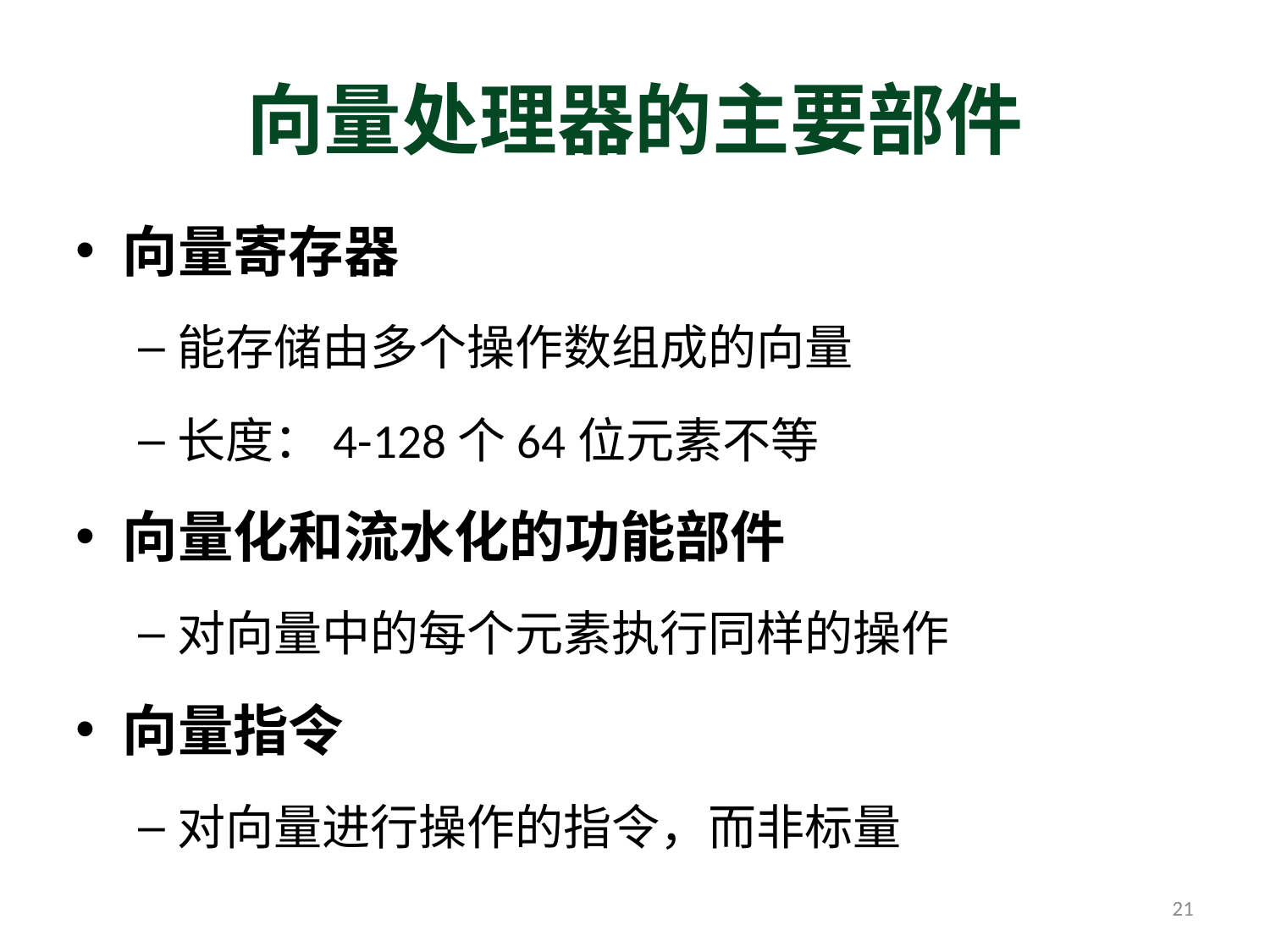

# 向量处理器的主要部件
向量寄存器
能存储由多个操作数组成的向量
长度：4-128个64位元素不等
向量化和流水化的功能部件
对向量中的每个元素执行同样的操作
向量指令
对向量进行操作的指令，而非标量
21